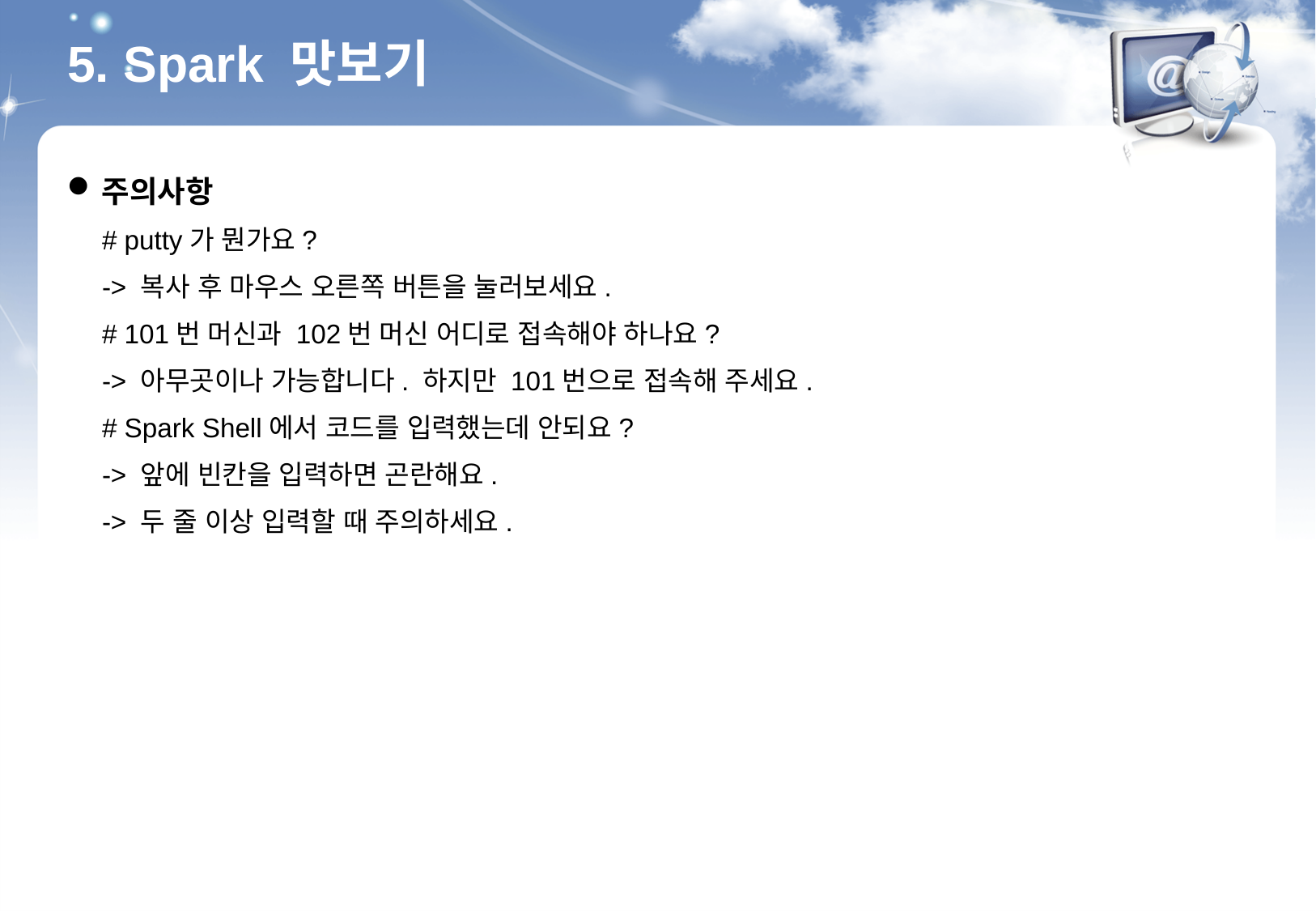

5. Spark 맛보기
주의사항
# putty가 뭔가요?
-> 복사 후 마우스 오른쪽 버튼을 눌러보세요.
# 101번 머신과 102번 머신 어디로 접속해야 하나요?
-> 아무곳이나 가능합니다. 하지만 101번으로 접속해 주세요.
# Spark Shell에서 코드를 입력했는데 안되요?
-> 앞에 빈칸을 입력하면 곤란해요.
-> 두 줄 이상 입력할 때 주의하세요.